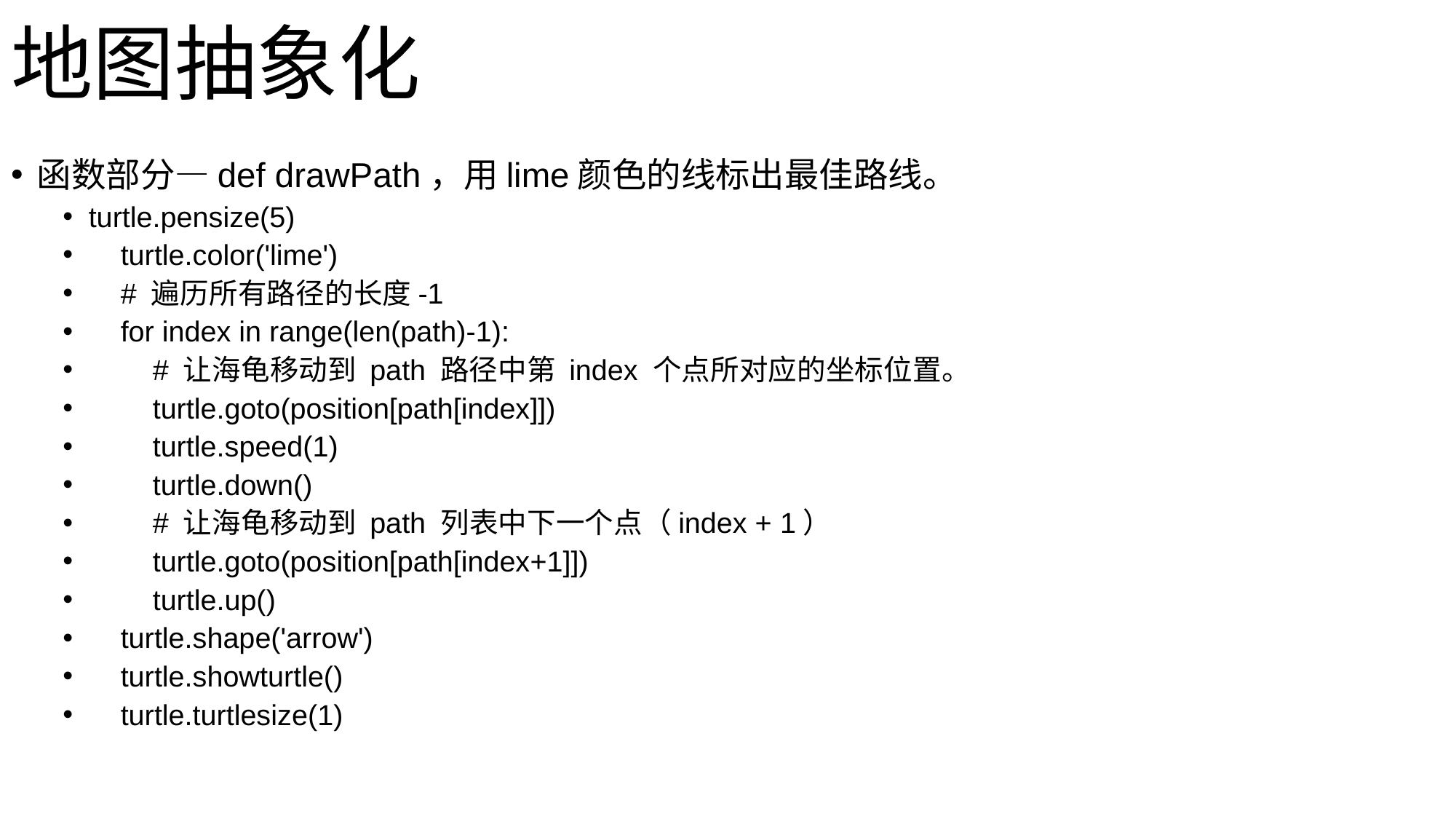

# 地图抽象化
函数部分—def drawPath，用lime颜色的线标出最佳路线。
turtle.pensize(5)
    turtle.color('lime')
    # 遍历所有路径的长度-1
    for index in range(len(path)-1):
        # 让海龟移动到 path 路径中第 index 个点所对应的坐标位置。
        turtle.goto(position[path[index]])
        turtle.speed(1)
        turtle.down()
        # 让海龟移动到 path 列表中下一个点（index + 1）
        turtle.goto(position[path[index+1]])
        turtle.up()
    turtle.shape('arrow')
    turtle.showturtle()
    turtle.turtlesize(1)